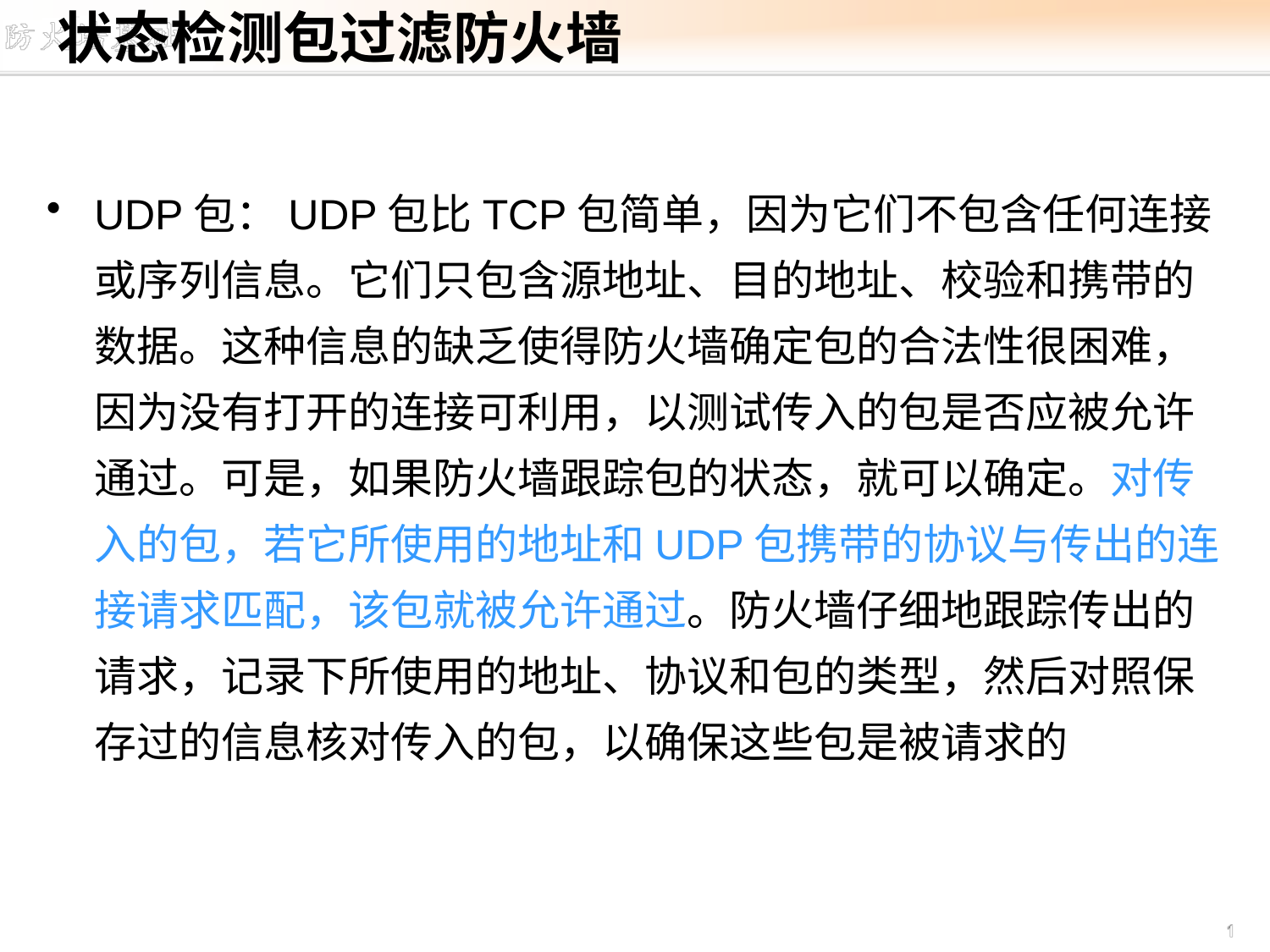

状态检测包过滤防火墙
UDP包：UDP包比TCP包简单，因为它们不包含任何连接或序列信息。它们只包含源地址、目的地址、校验和携带的数据。这种信息的缺乏使得防火墙确定包的合法性很困难，因为没有打开的连接可利用，以测试传入的包是否应被允许通过。可是，如果防火墙跟踪包的状态，就可以确定。对传入的包，若它所使用的地址和UDP包携带的协议与传出的连接请求匹配，该包就被允许通过。防火墙仔细地跟踪传出的请求，记录下所使用的地址、协议和包的类型，然后对照保存过的信息核对传入的包，以确保这些包是被请求的